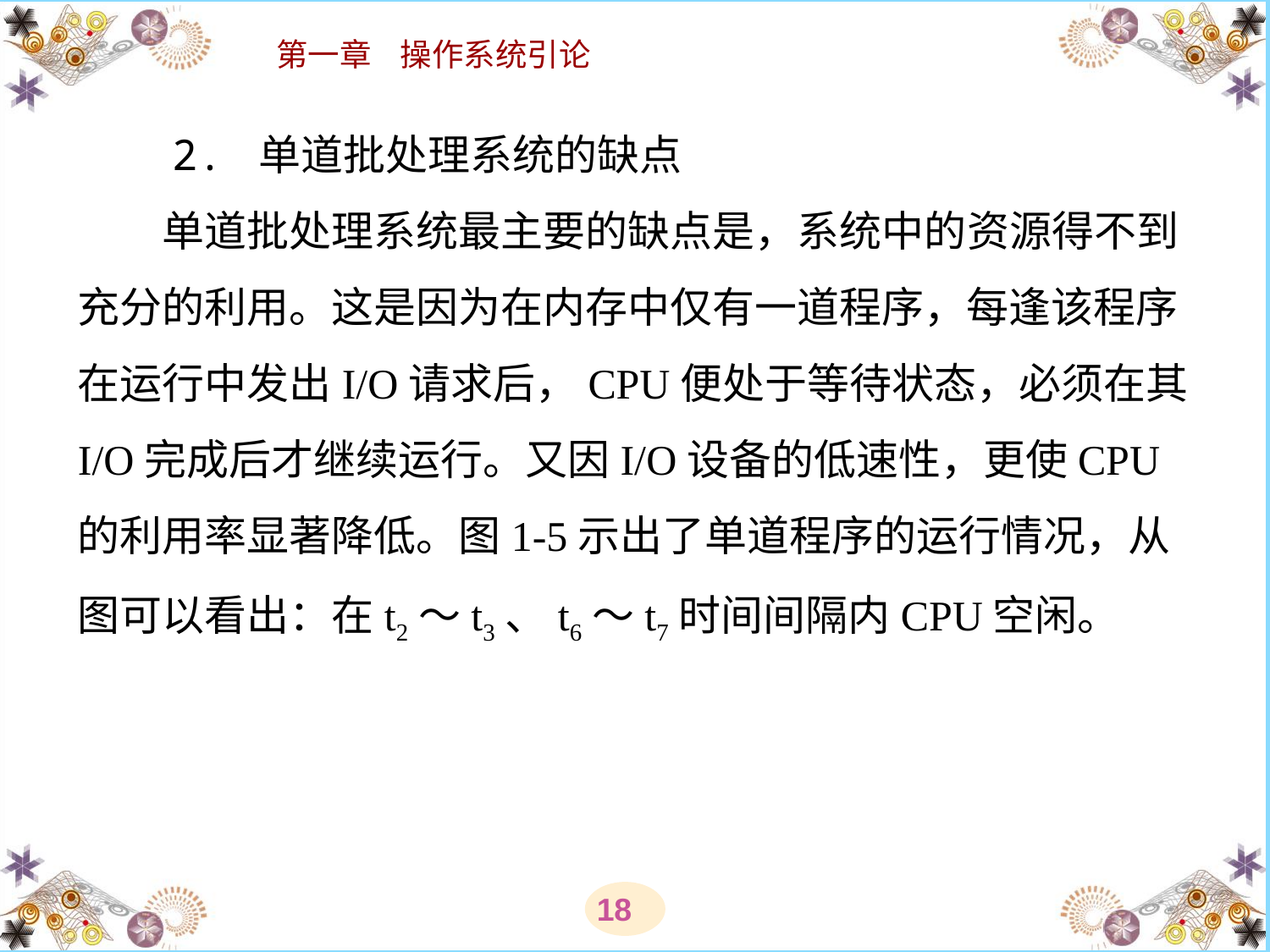

# 2. 单道批处理系统的缺点 　　单道批处理系统最主要的缺点是，系统中的资源得不到充分的利用。这是因为在内存中仅有一道程序，每逢该程序在运行中发出I/O请求后，CPU便处于等待状态，必须在其I/O完成后才继续运行。又因I/O设备的低速性，更使CPU的利用率显著降低。图1-5示出了单道程序的运行情况，从图可以看出：在t2～t3、t6～t7时间间隔内CPU空闲。